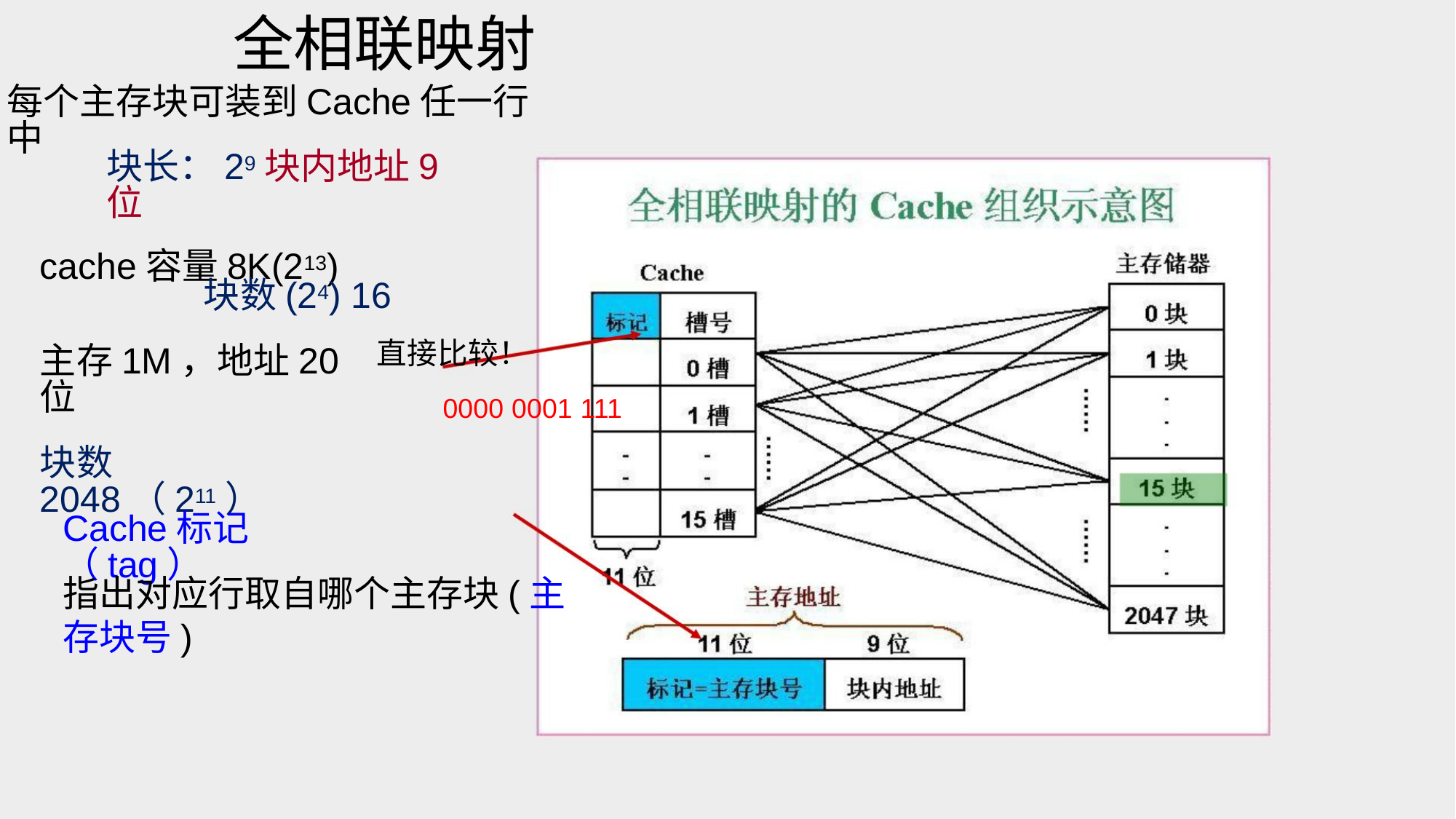

全相联映射
每个主存块可装到Cache任一行中
块长：29块内地址9位
cache容量8K(213)
块数(24) 16
直接比较！
主存1M，地址20位
块数 2048（211）
0000 0001 111
Cache标记（tag）
指出对应行取自哪个主存块(主
存块号)